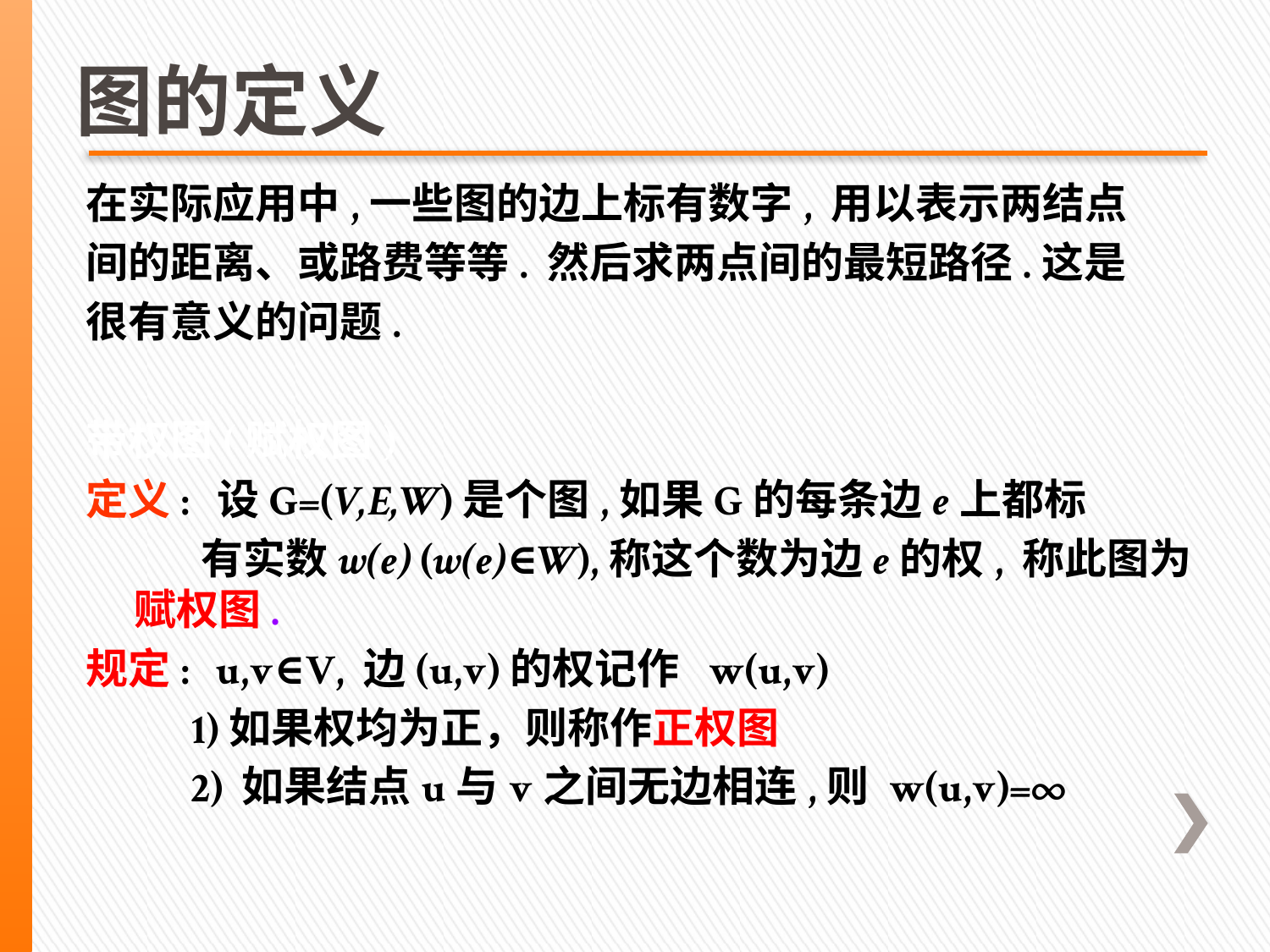

图的定义
在实际应用中,一些图的边上标有数字, 用以表示两结点
间的距离、或路费等等. 然后求两点间的最短路径.这是
很有意义的问题.

带权图(赋权图)
定义:  设G=(V,E,W)是个图,如果G的每条边e上都标
           有实数w(e) (w(e)∈W),称这个数为边e的权, 称此图为赋权图.
规定:   u,v∈V, 边(u,v)的权记作  w(u,v)
            1)如果权均为正，则称作正权图
            2) 如果结点u与v之间无边相连,则 w(u,v)=∞